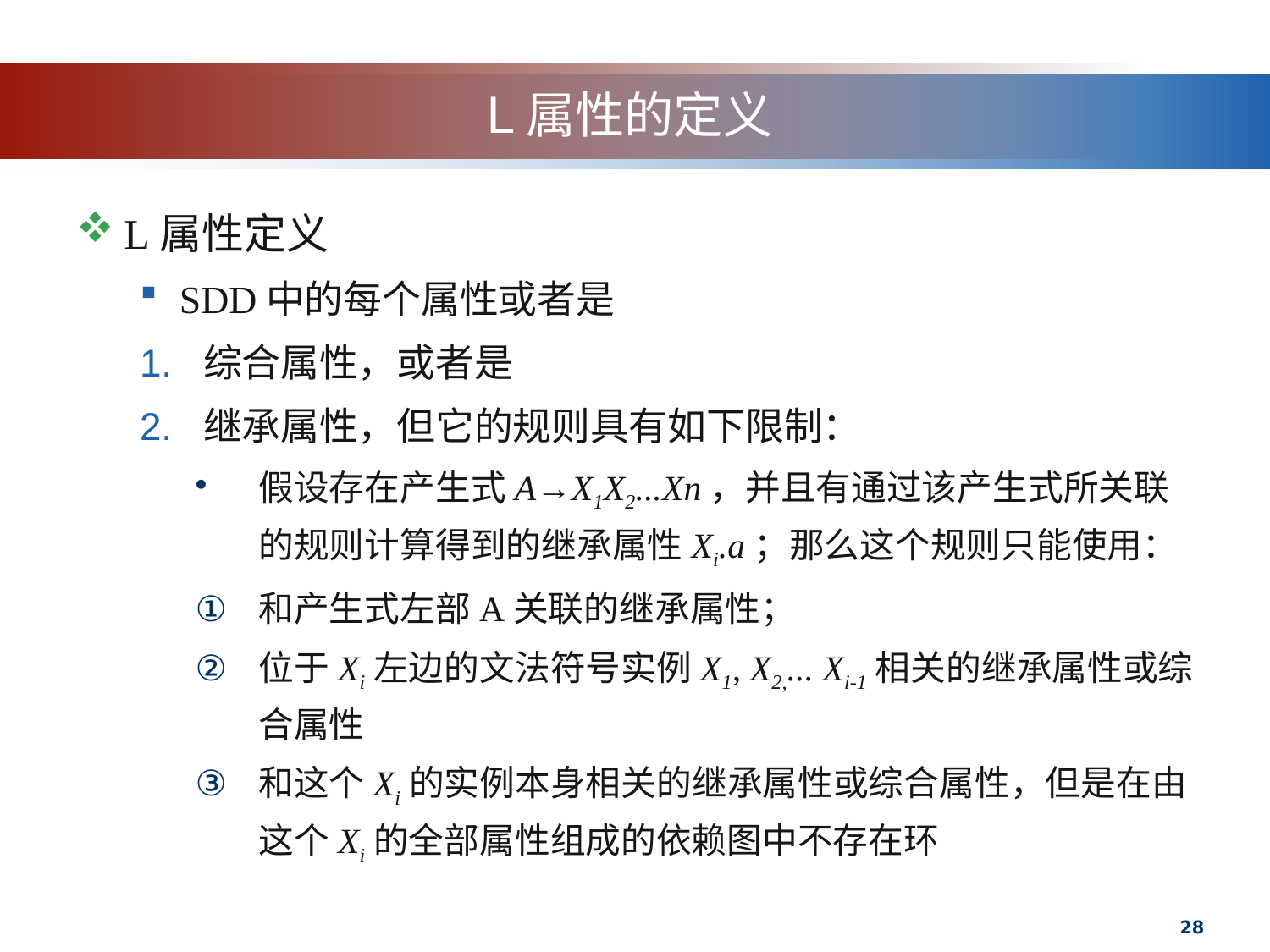

# L属性的定义
L属性定义
SDD中的每个属性或者是
综合属性，或者是
继承属性，但它的规则具有如下限制：
假设存在产生式A→X1X2...Xn，并且有通过该产生式所关联的规则计算得到的继承属性Xi.a；那么这个规则只能使用：
和产生式左部A关联的继承属性；
位于Xi左边的文法符号实例X1, X2,... Xi-1相关的继承属性或综合属性
和这个Xi的实例本身相关的继承属性或综合属性，但是在由这个Xi的全部属性组成的依赖图中不存在环
28